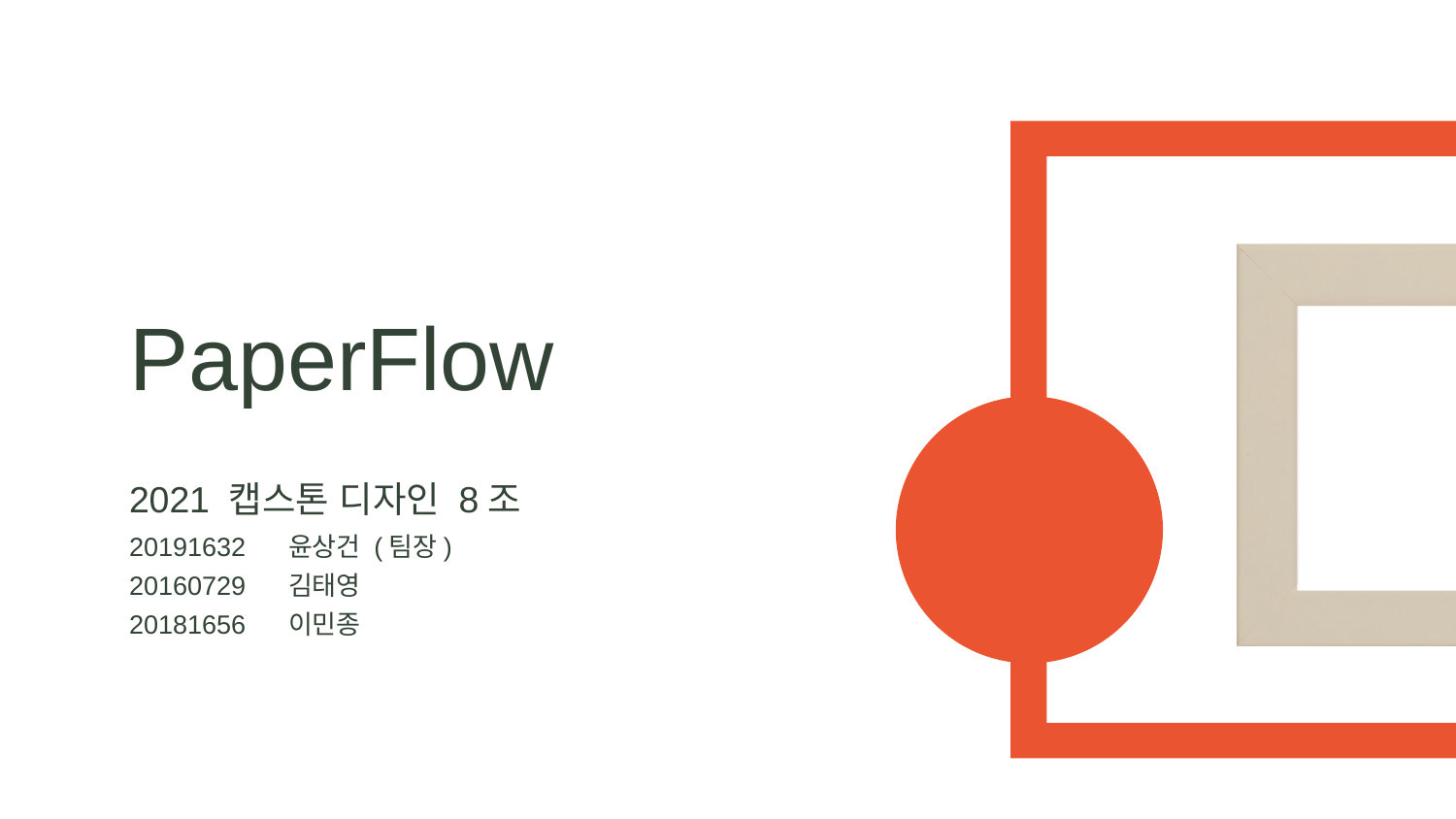

# PaperFlow
2021 캡스톤 디자인 8조
20191632	 윤상건 (팀장)
20160729	 김태영
20181656	 이민종